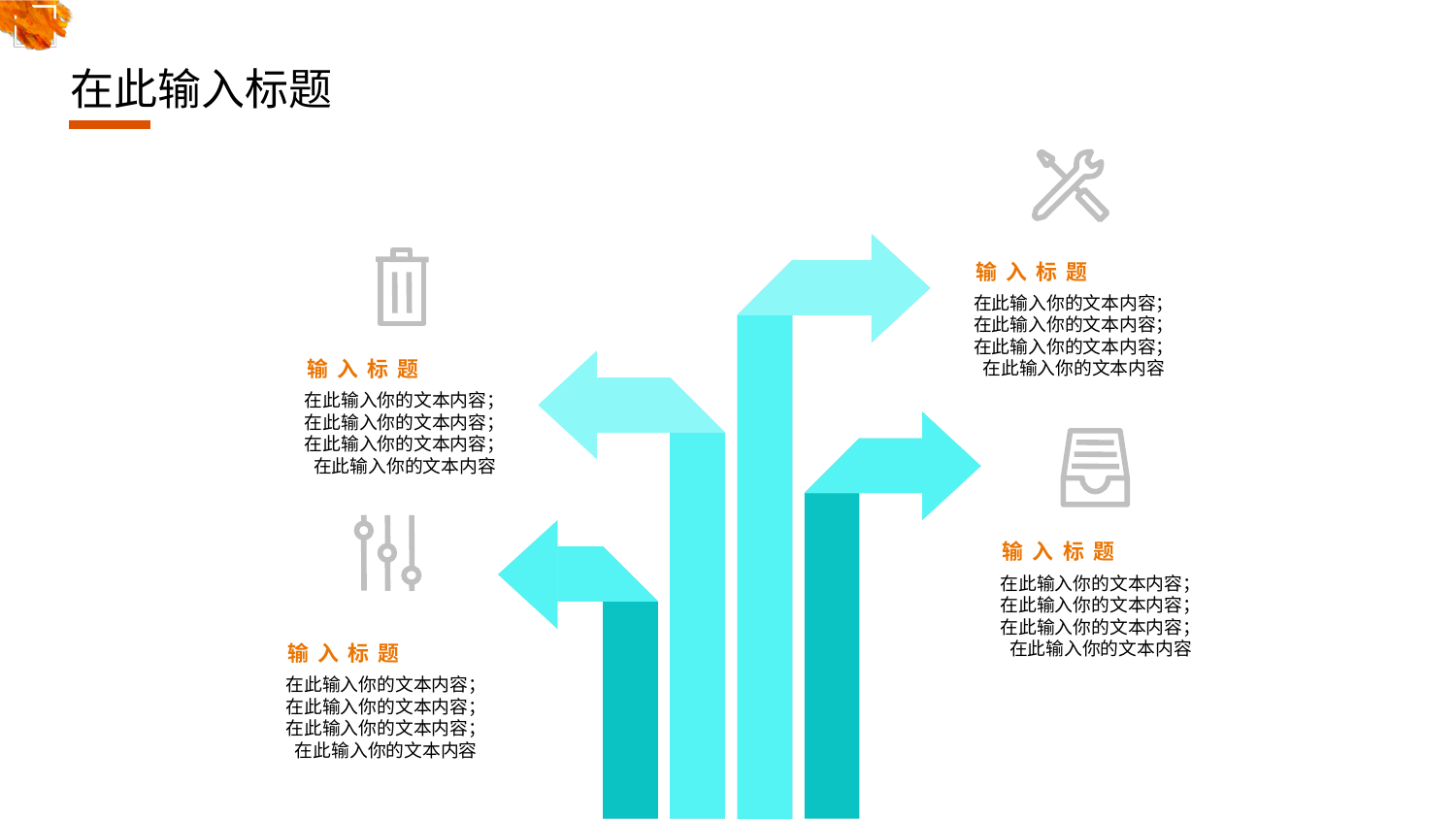

# 在此输入标题

输入标题
在此输入你的文本内容；在此输入你的文本内容；在此输入你的文本内容；在此输入你的文本内容
输入标题
在此输入你的文本内容；在此输入你的文本内容；在此输入你的文本内容；在此输入你的文本内容

输入标题
在此输入你的文本内容；在此输入你的文本内容；在此输入你的文本内容；在此输入你的文本内容
输入标题
在此输入你的文本内容；在此输入你的文本内容；在此输入你的文本内容；在此输入你的文本内容